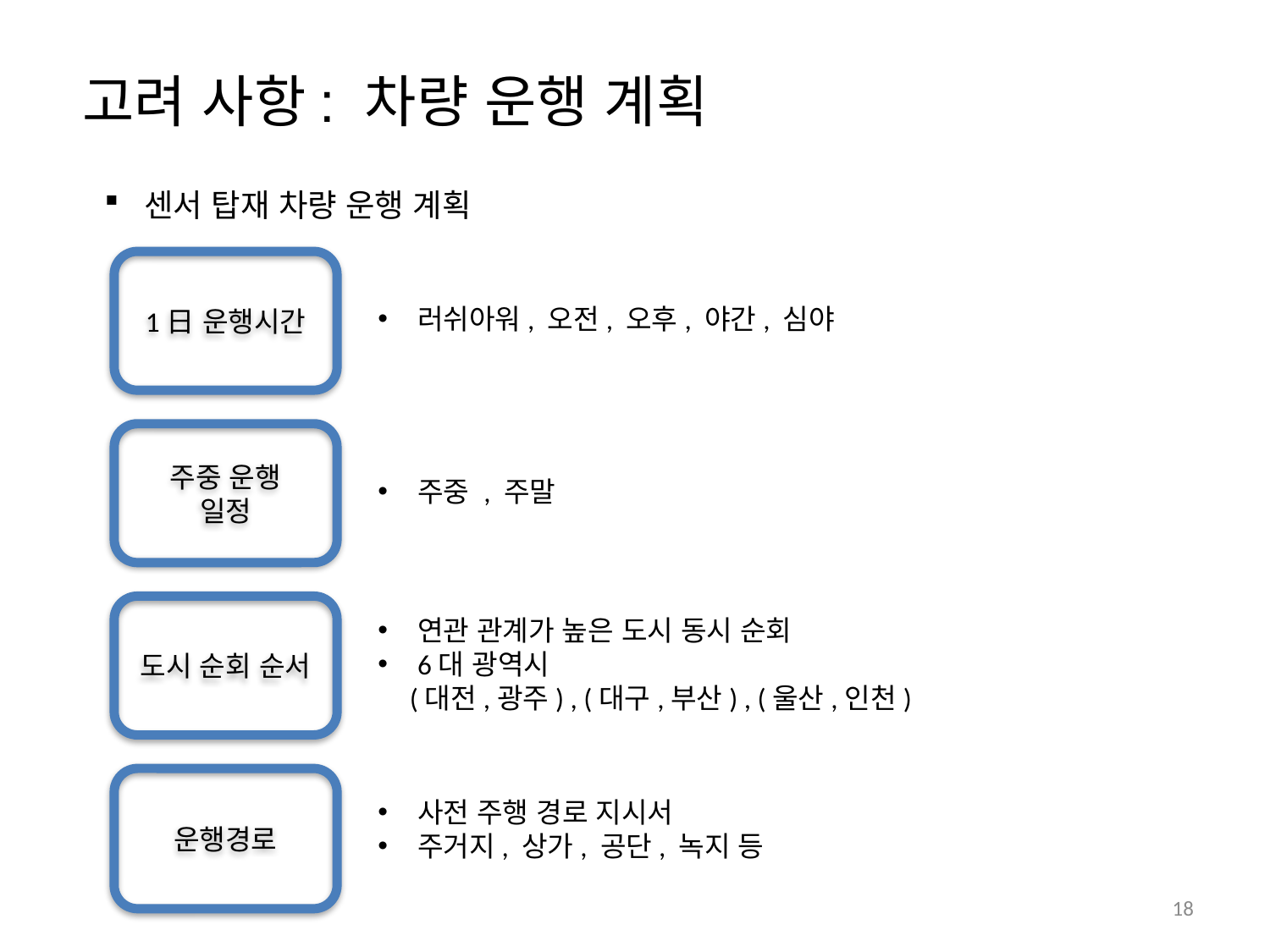

고려 사항: 차량 운행 계획
센서 탑재 차량 운행 계획
1日 운행시간
러쉬아워, 오전, 오후, 야간, 심야
주중 운행
일정
주중 , 주말
도시 순회 순서
연관 관계가 높은 도시 동시 순회
6대 광역시
     (대전,광주) , (대구,부산) , (울산,인천)
운행경로
사전 주행 경로 지시서
주거지, 상가, 공단, 녹지 등
18